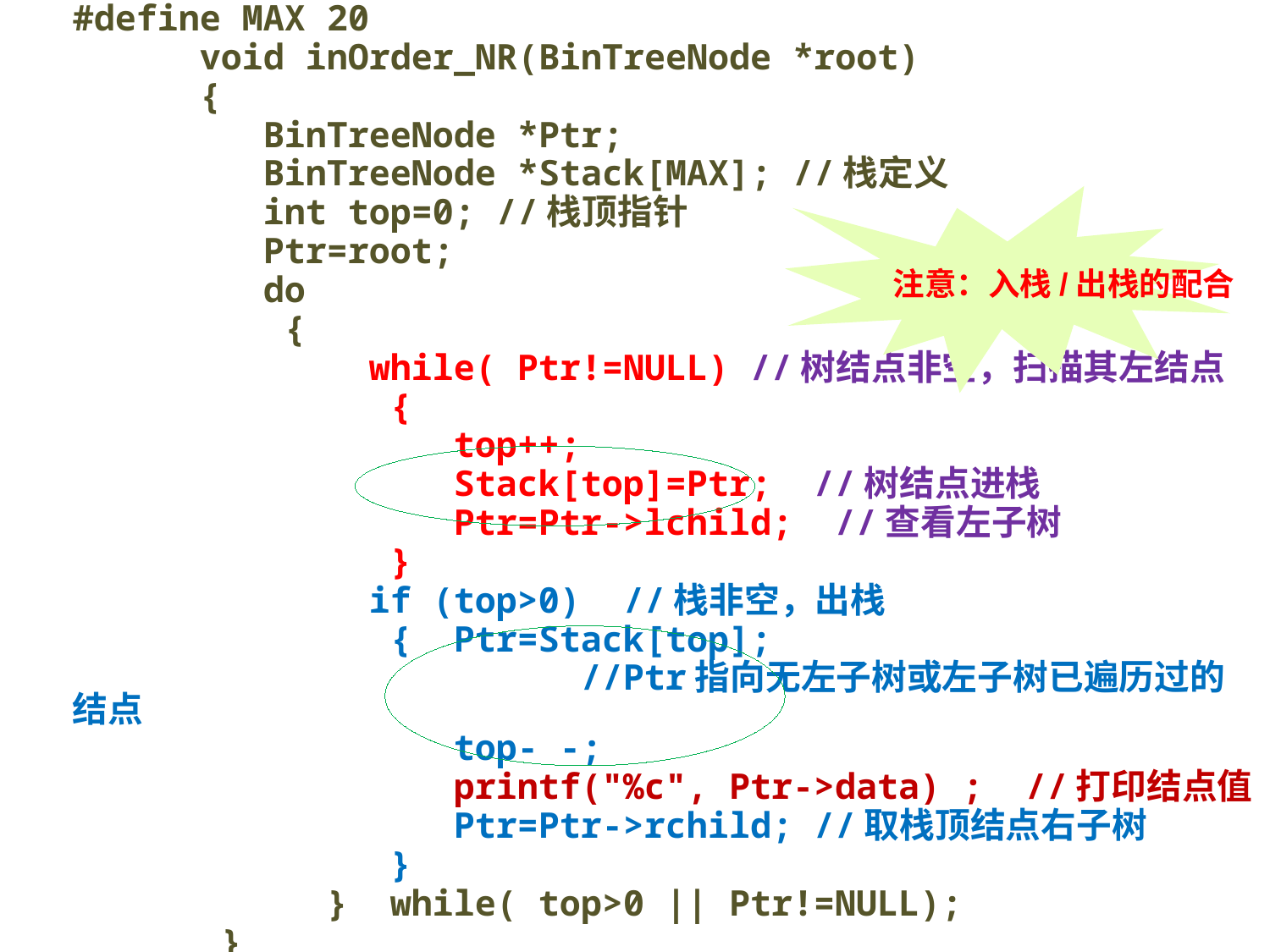

#define MAX 20
	void inOrder_NR(BinTreeNode *root)
	{
	   BinTreeNode *Ptr;
	   BinTreeNode *Stack[MAX]; //栈定义
	   int top=0; //栈顶指针
	   Ptr=root;
	   do
	    {
	        while( Ptr!=NULL) //树结点非空，扫描其左结点
		   {
		      top++;
		      Stack[top]=Ptr;  //树结点进栈
		      Ptr=Ptr->lchild;  //查看左子树
		   }
	        if (top>0)  //栈非空，出栈
		   {  Ptr=Stack[top];
                        //Ptr指向无左子树或左子树已遍历过的结点
		      top- -;
		      printf("%c", Ptr->data) ;  //打印结点值
		      Ptr=Ptr->rchild; //取栈顶结点右子树
		   }
		}  while( top>0 || Ptr!=NULL);
	 }

注意：入栈/出栈的配合

136